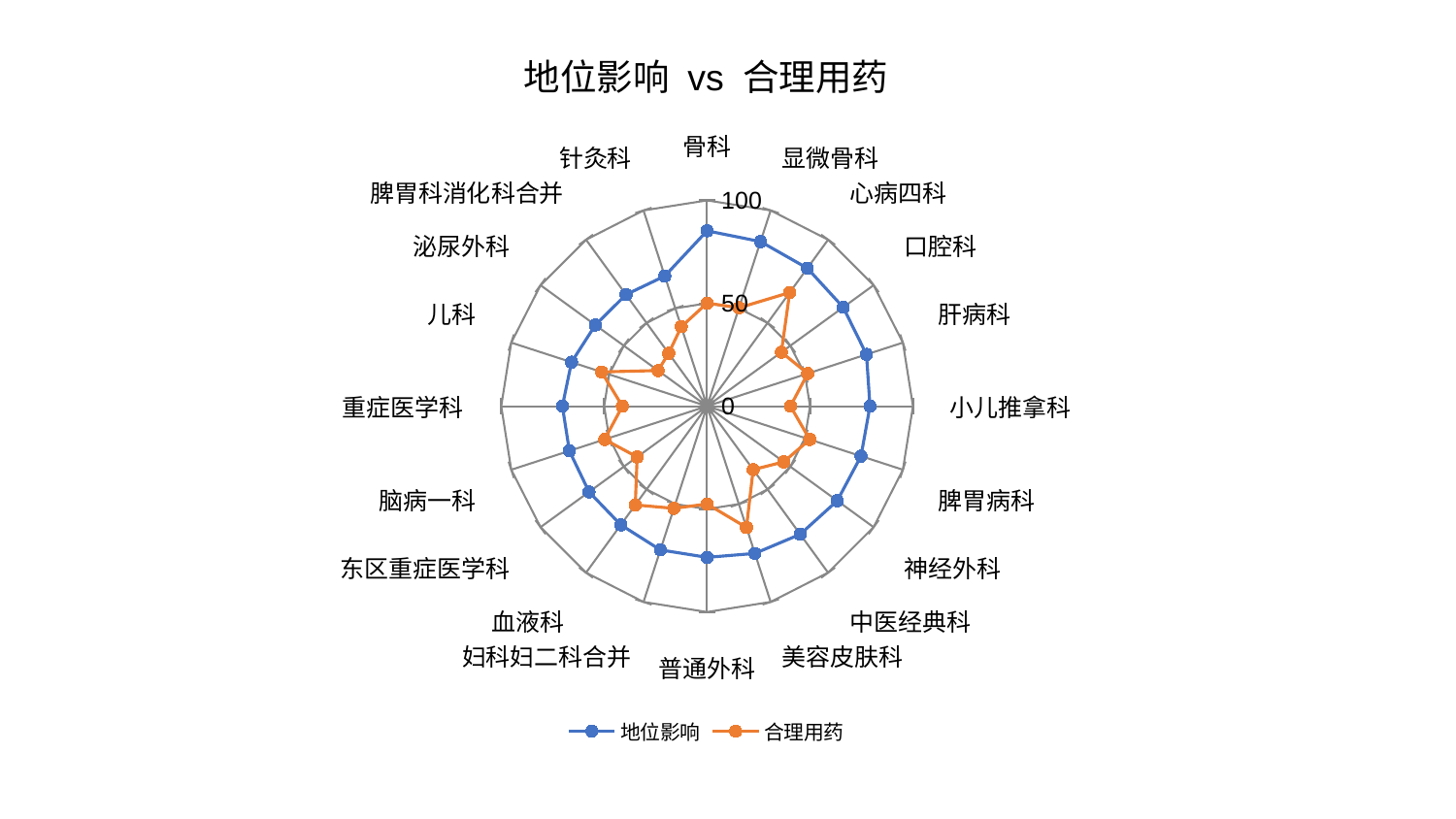

### Chart: 地位影响 vs 合理用药

| Category | 地位影响 | 合理用药 |
|---|---|---|
| 骨科 | 85.19807566870371 | 50.091615643806826 |
| 显微骨科 | 84.07031621457868 | 50.2819996945648 |
| 心病四科 | 82.88167422189697 | 68.25834879838499 |
| 口腔科 | 81.7431240651916 | 44.617117378178214 |
| 肝病科 | 81.41898897277402 | 51.406073884209356 |
| 小儿推拿科 | 79.12630113819883 | 40.516728677560806 |
| 脾胃病科 | 78.60125541657554 | 52.45423842326716 |
| 神经外科 | 78.16723954000999 | 46.04152396487162 |
| 中医经典科 | 76.96095706287208 | 38.1041936487541 |
| 美容皮肤科 | 75.21333782022373 | 61.94663882267797 |
| 普通外科 | 73.45814545769001 | 47.52953493261501 |
| 妇科妇二科合并 | 73.42426523826703 | 52.197262797023996 |
| 血液科 | 71.29933192159238 | 59.32281828373668 |
| 东区重症医学科 | 70.87423402850087 | 41.99601890652639 |
| 脑病一科 | 70.32370265900357 | 52.34305166098097 |
| 重症医学科 | 70.27283523774815 | 41.13636707949347 |
| 儿科 | 69.23317618695744 | 53.900581298133304 |
| 泌尿外科 | 67.09942868800074 | 29.466605246980624 |
| 脾胃科消化科合并 | 67.0181174297457 | 31.745021265738615 |
| 针灸科 | 66.49549451400878 | 40.59984080779904 |
99